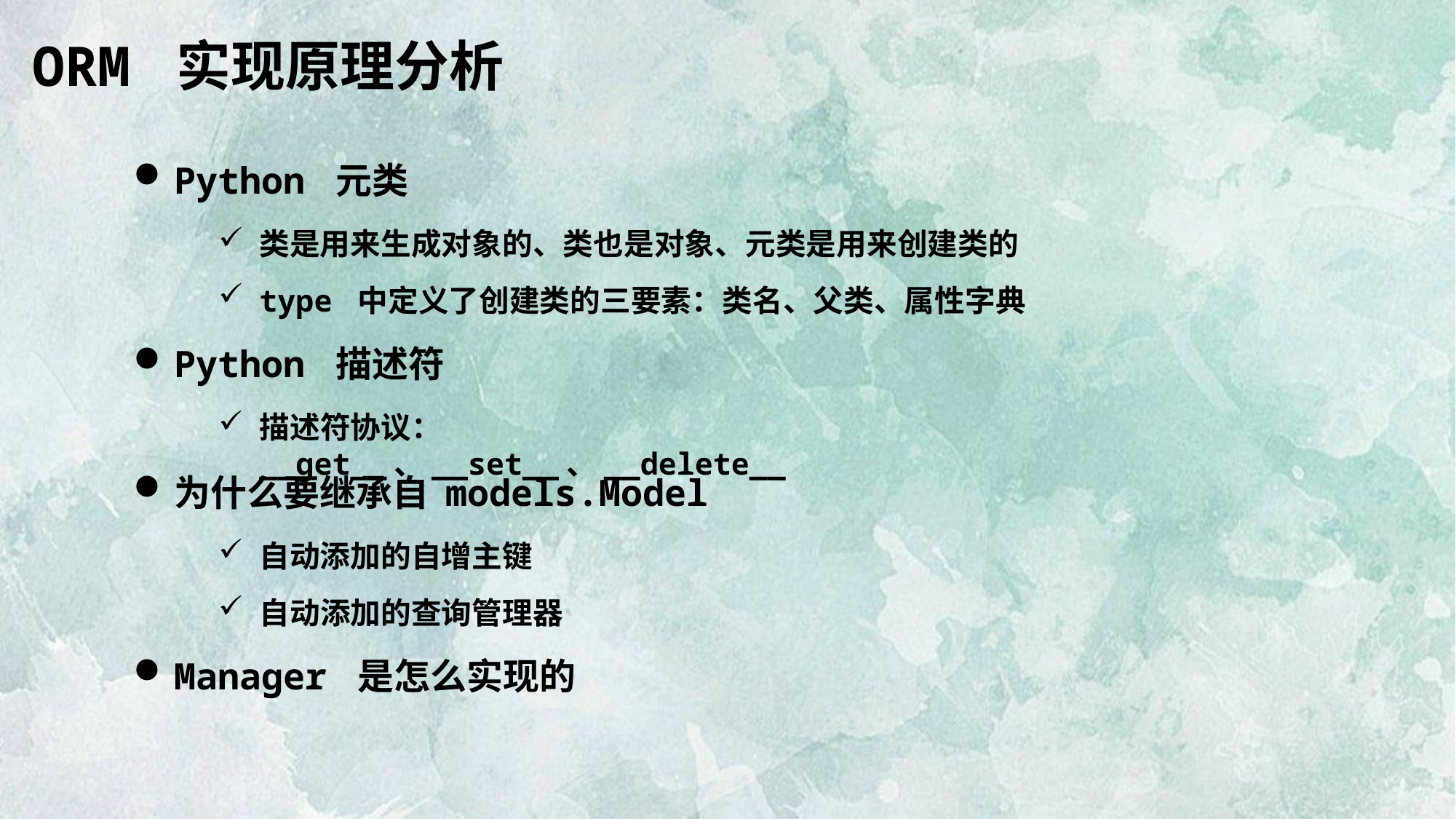

ORM 实现原理分析
Python 元类
类是用来生成对象的、类也是对象、元类是用来创建类的
type 中定义了创建类的三要素：类名、父类、属性字典
Python 描述符
描述符协议： __get__、__set__、__delete__
为什么要继承自 models.Model
自动添加的自增主键
自动添加的查询管理器
Manager 是怎么实现的